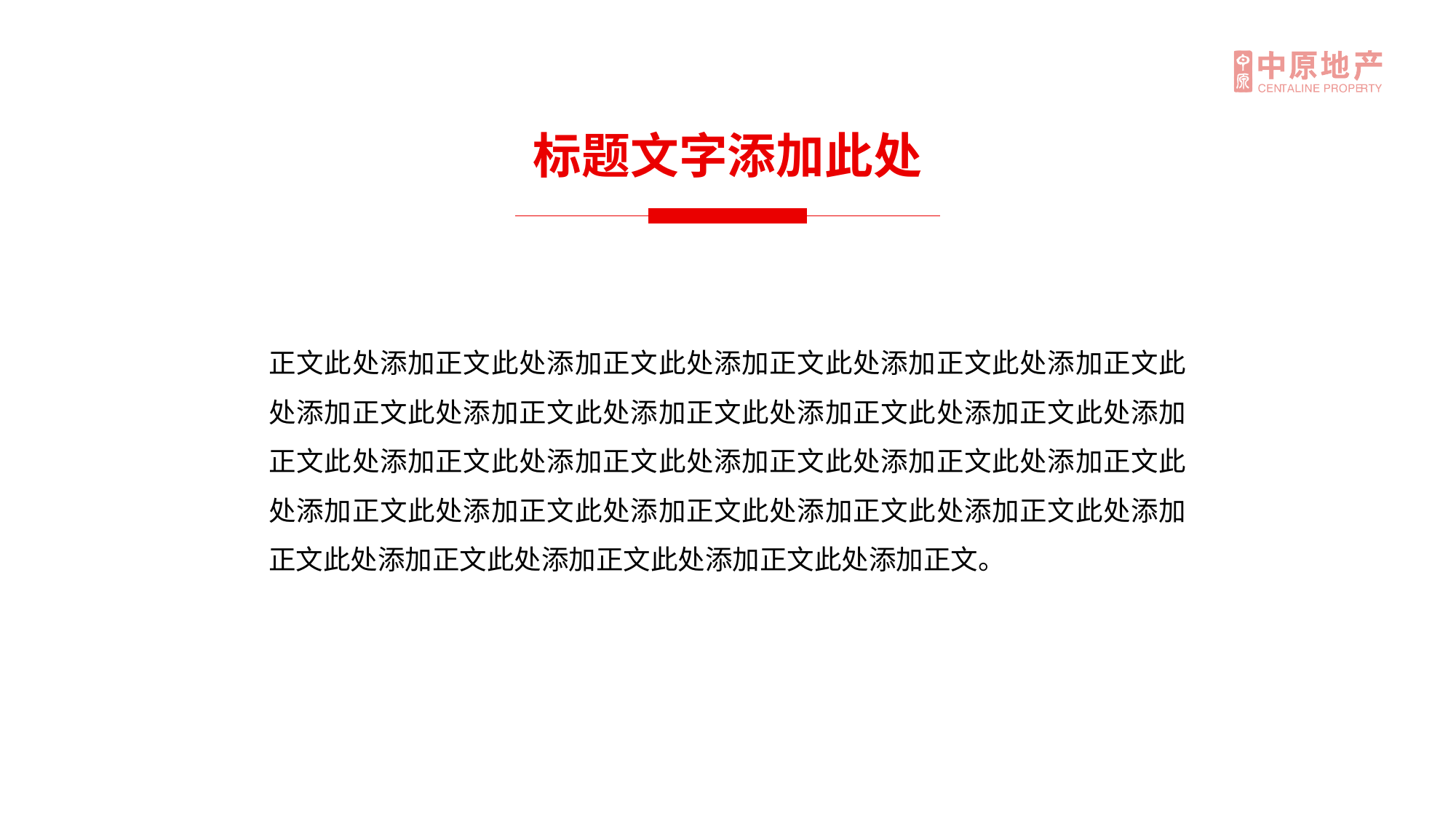

标题文字添加此处
正文此处添加正文此处添加正文此处添加正文此处添加正文此处添加正文此处添加正文此处添加正文此处添加正文此处添加正文此处添加正文此处添加正文此处添加正文此处添加正文此处添加正文此处添加正文此处添加正文此处添加正文此处添加正文此处添加正文此处添加正文此处添加正文此处添加正文此处添加正文此处添加正文此处添加正文此处添加正文。